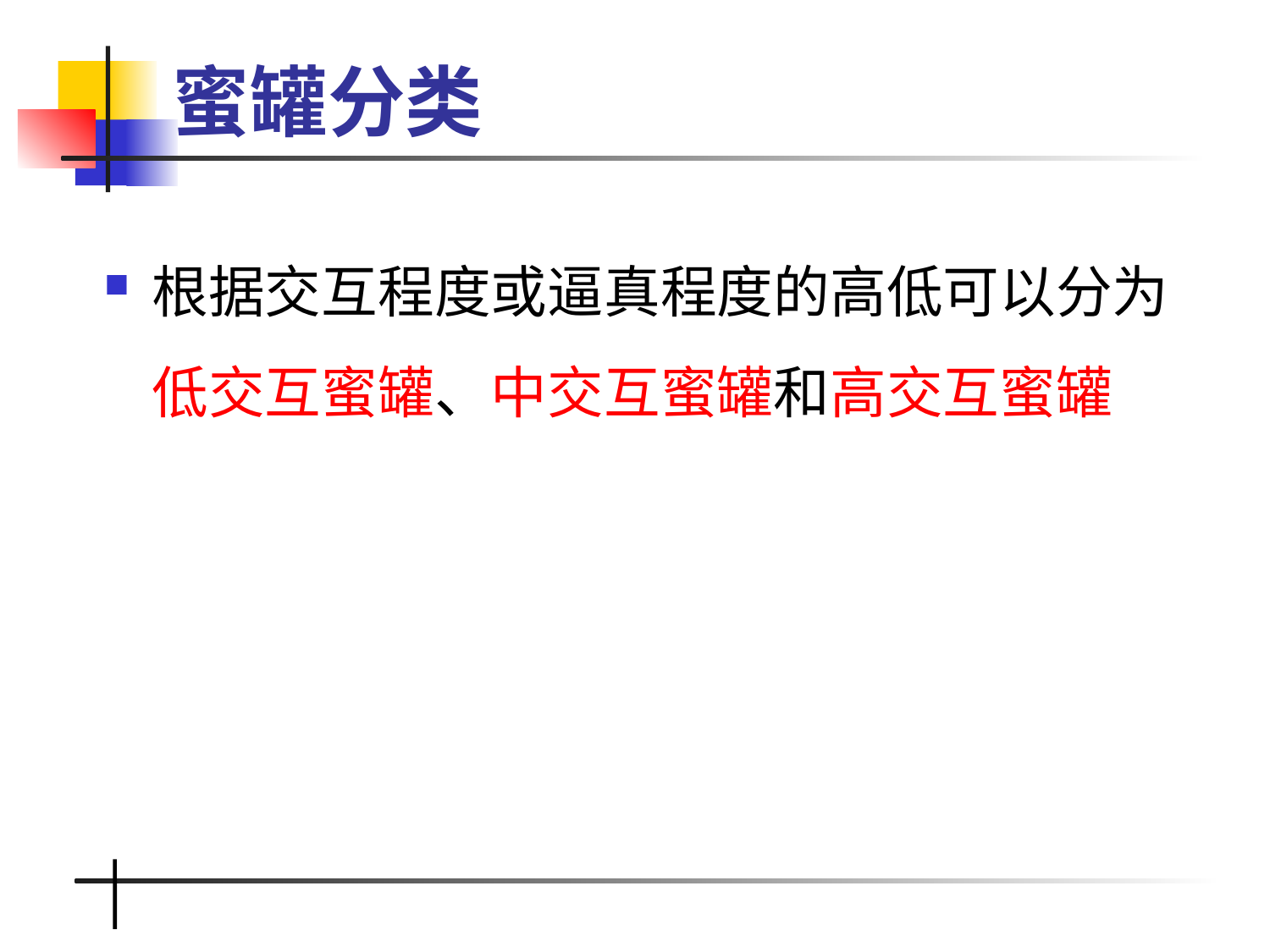

# 蜜罐分类
根据交互程度或逼真程度的高低可以分为低交互蜜罐、中交互蜜罐和高交互蜜罐